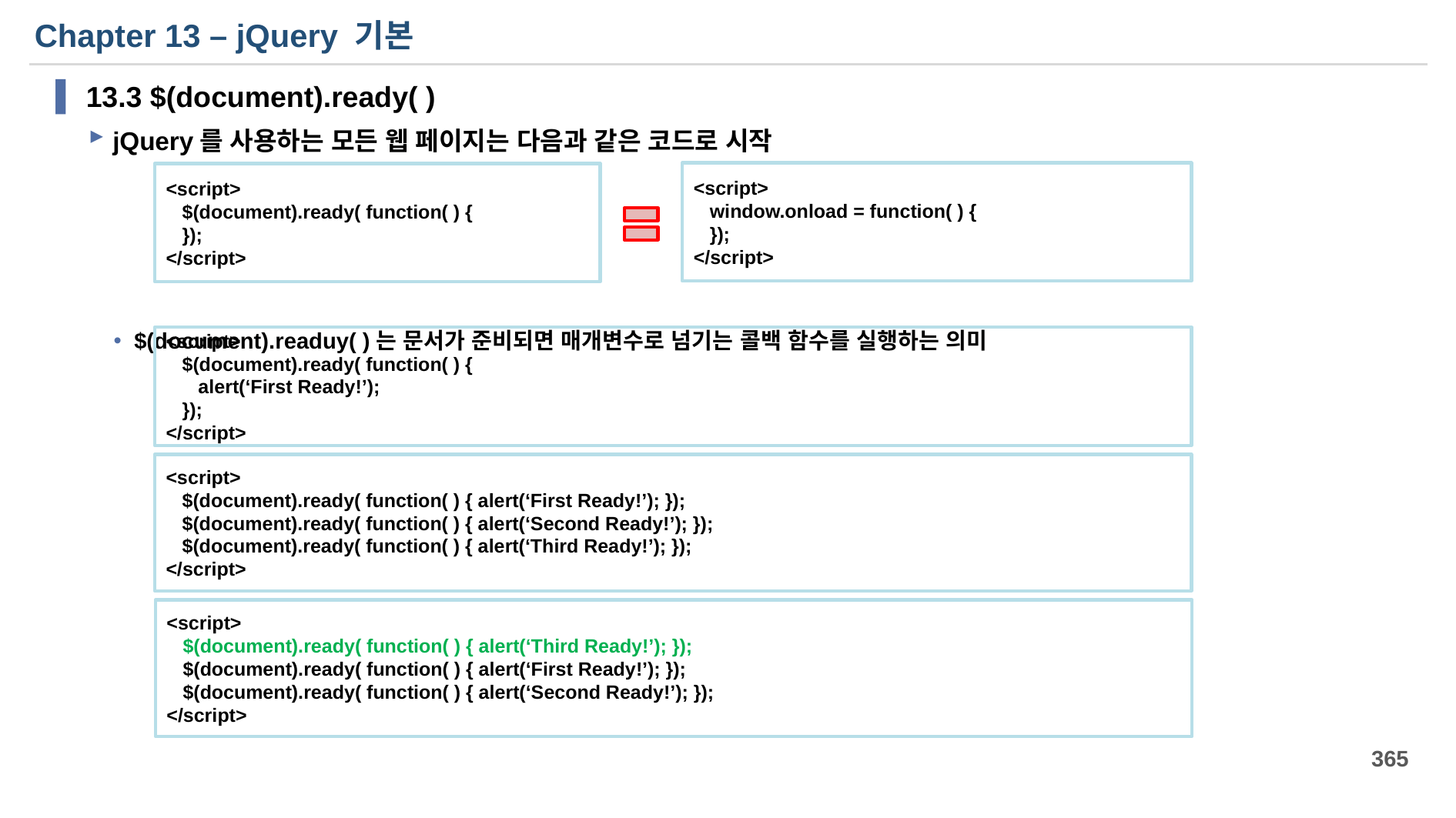

# Chapter 13 – jQuery 기본
13.3 $(document).ready( )
jQuery를 사용하는 모든 웹 페이지는 다음과 같은 코드로 시작

$(document).readuy( )는 문서가 준비되면 매개변수로 넘기는 콜백 함수를 실행하는 의미

<script>
   window.onload = function( ) {
   });
</script>
<script>
   $(document).ready( function( ) {
   });
</script>

<script>
   $(document).ready( function( ) {
      alert(‘First Ready!’);
   });
</script>
<script>
   $(document).ready( function( ) { alert(‘First Ready!’); });
   $(document).ready( function( ) { alert(‘Second Ready!’); });
   $(document).ready( function( ) { alert(‘Third Ready!’); });
</script>
<script>
   $(document).ready( function( ) { alert(‘Third Ready!’); });
   $(document).ready( function( ) { alert(‘First Ready!’); });
   $(document).ready( function( ) { alert(‘Second Ready!’); });
</script>
365